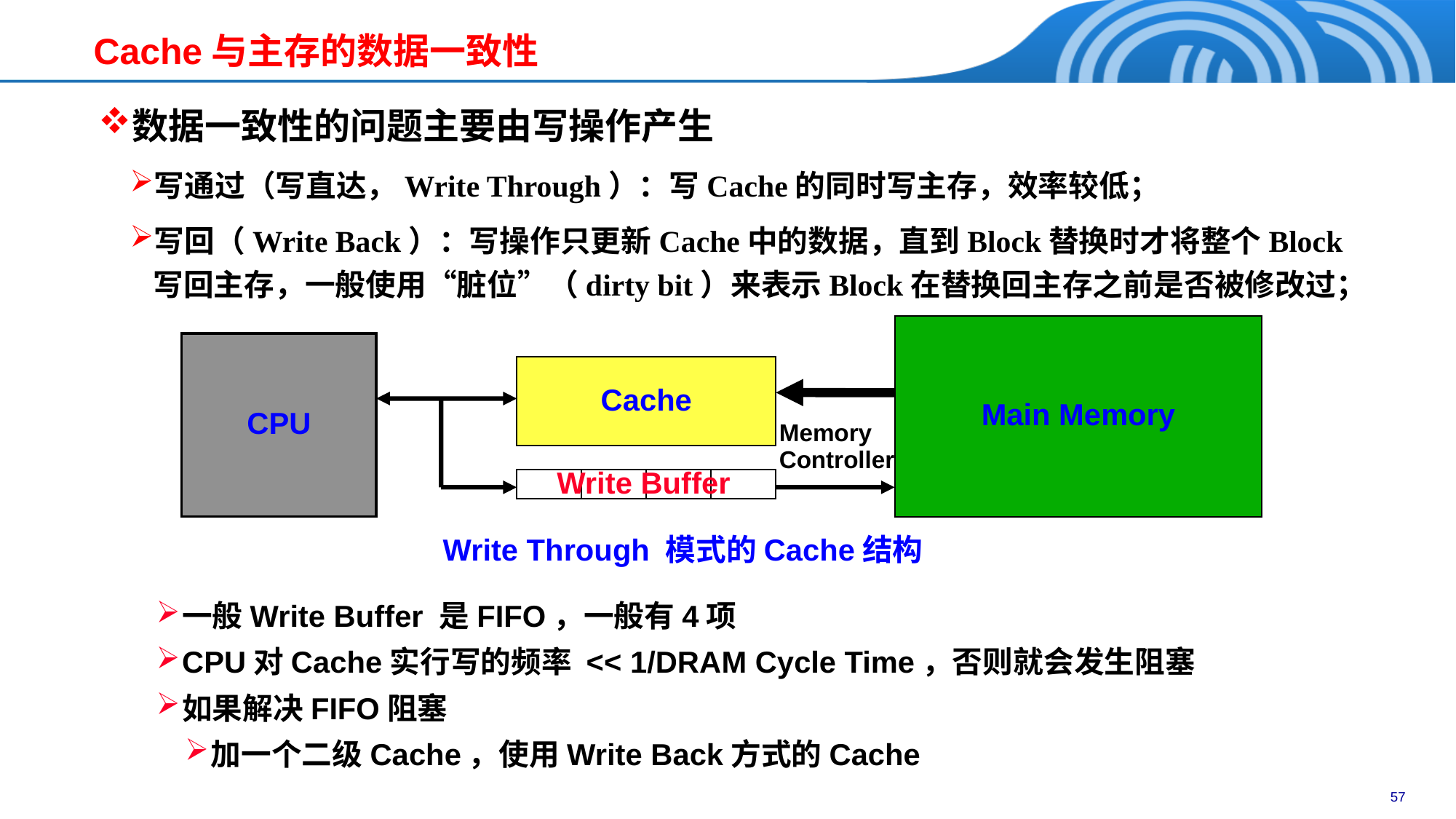

# Cache与主存的数据一致性
数据一致性的问题主要由写操作产生
写通过（写直达，Write Through）：写Cache的同时写主存，效率较低；
写回（Write Back）：写操作只更新Cache中的数据，直到Block替换时才将整个Block写回主存，一般使用“脏位”（dirty bit）来表示Block在替换回主存之前是否被修改过；
Main Memory
CPU
Cache

Write Buffer

Write Through 模式的Cache结构
Memory Controller
一般Write Buffer 是FIFO，一般有4项
CPU对Cache实行写的频率 << 1/DRAM Cycle Time，否则就会发生阻塞
如果解决FIFO阻塞
加一个二级Cache，使用Write Back方式的Cache